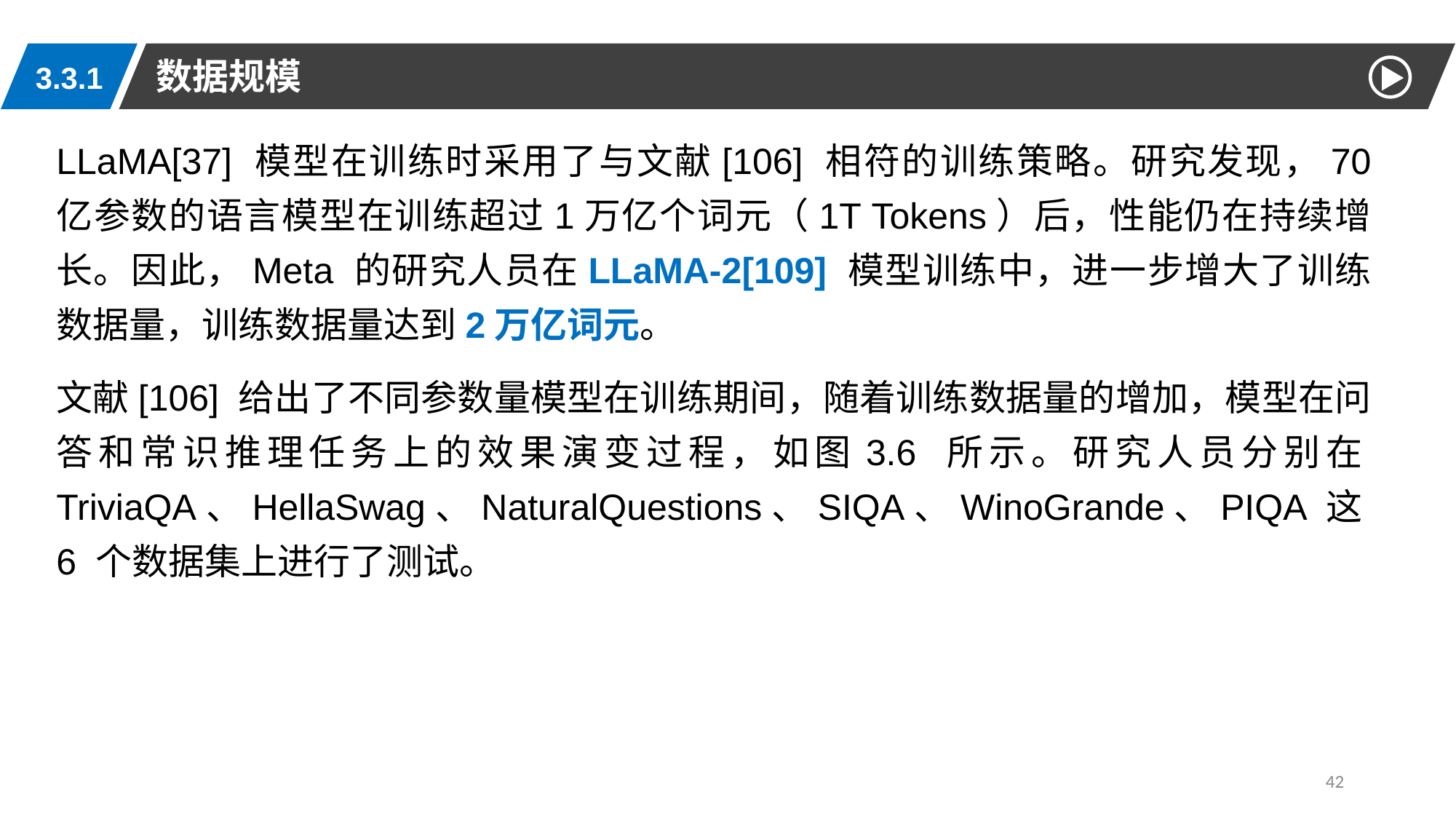

数据规模
3.3.1

LLaMA[37] 模型在训练时采用了与文献[106] 相符的训练策略。研究发现，70 亿参数的语言模型在训练超过1万亿个词元（1T Tokens）后，性能仍在持续增长。因此，Meta 的研究人员在LLaMA-2[109] 模型训练中，进一步增大了训练数据量，训练数据量达到2万亿词元。
文献[106] 给出了不同参数量模型在训练期间，随着训练数据量的增加，模型在问答和常识推理任务上的效果演变过程，如图3.6 所示。研究人员分别在TriviaQA、HellaSwag、NaturalQuestions、SIQA、WinoGrande、PIQA 这6 个数据集上进行了测试。

42